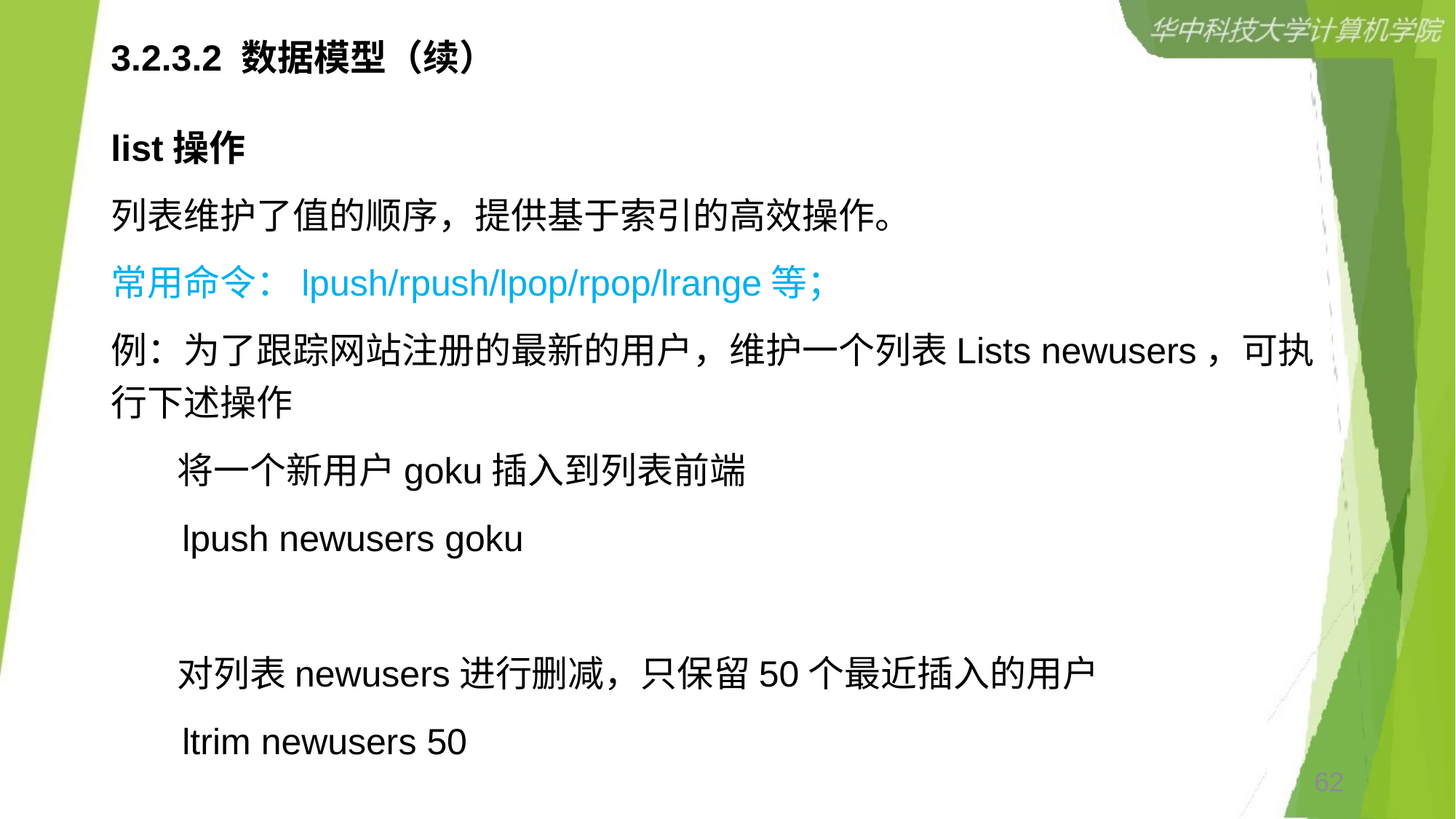

# 3.2.3.2 数据模型（续）
list操作
列表维护了值的顺序，提供基于索引的高效操作。
常用命令：lpush/rpush/lpop/rpop/lrange等；
例：为了跟踪网站注册的最新的用户，维护一个列表Lists newusers，可执行下述操作
       将一个新用户goku插入到列表前端
       lpush newusers goku

       对列表newusers进行删减，只保留50个最近插入的用户
       ltrim newusers 50

62